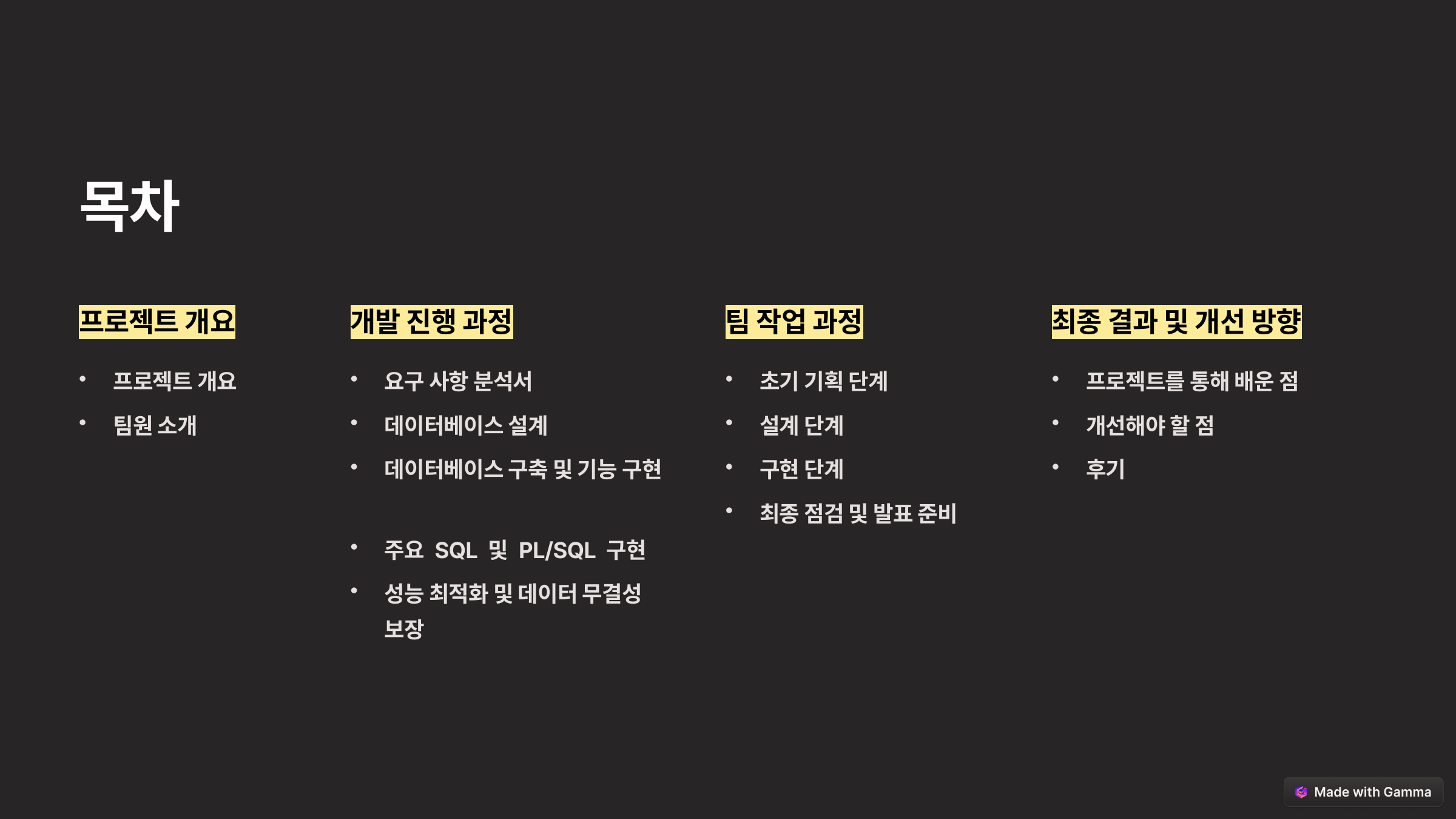

목차
프로젝트 개요
개발 진행 과정
팀 작업 과정
최종 결과 및 개선 방향
프로젝트 개요
요구 사항 분석서
초기 기획 단계
프로젝트를 통해 배운 점
팀원 소개
데이터베이스 설계
설계 단계
개선해야 할 점
데이터베이스 구축 및 기능 구현
구현 단계
후기
최종 점검 및 발표 준비
주요 SQL 및 PL/SQL 구현
성능 최적화 및 데이터 무결성 보장